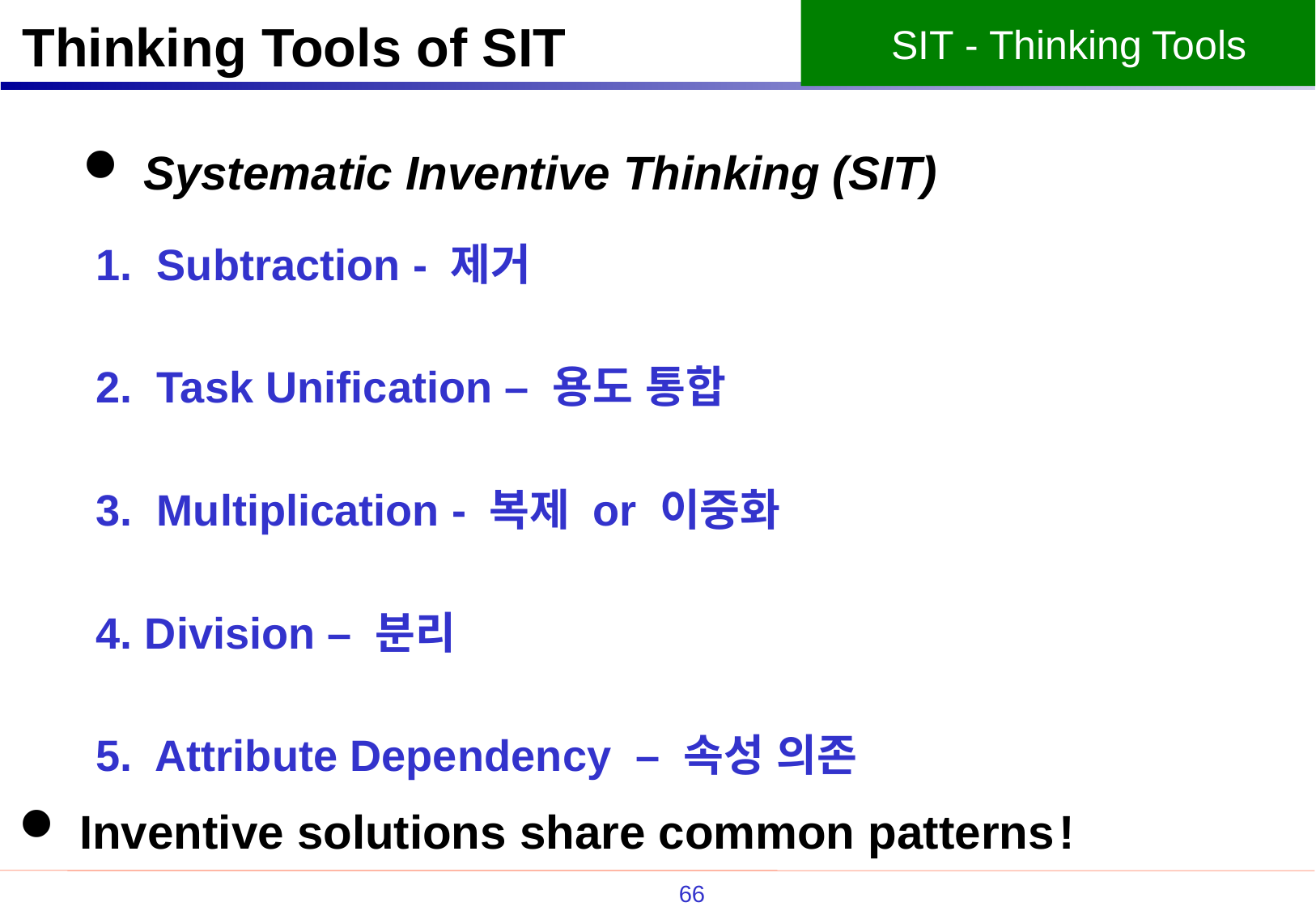

Thinking Tools of SIT
Systematic Inventive Thinking (SIT)
1.  Subtraction - 제거
2.  Task Unification – 용도 통합
3.  Multiplication - 복제 or 이중화
4. Division – 분리
5.  Attribute Dependency  – 속성 의존
Inventive solutions share common patterns !